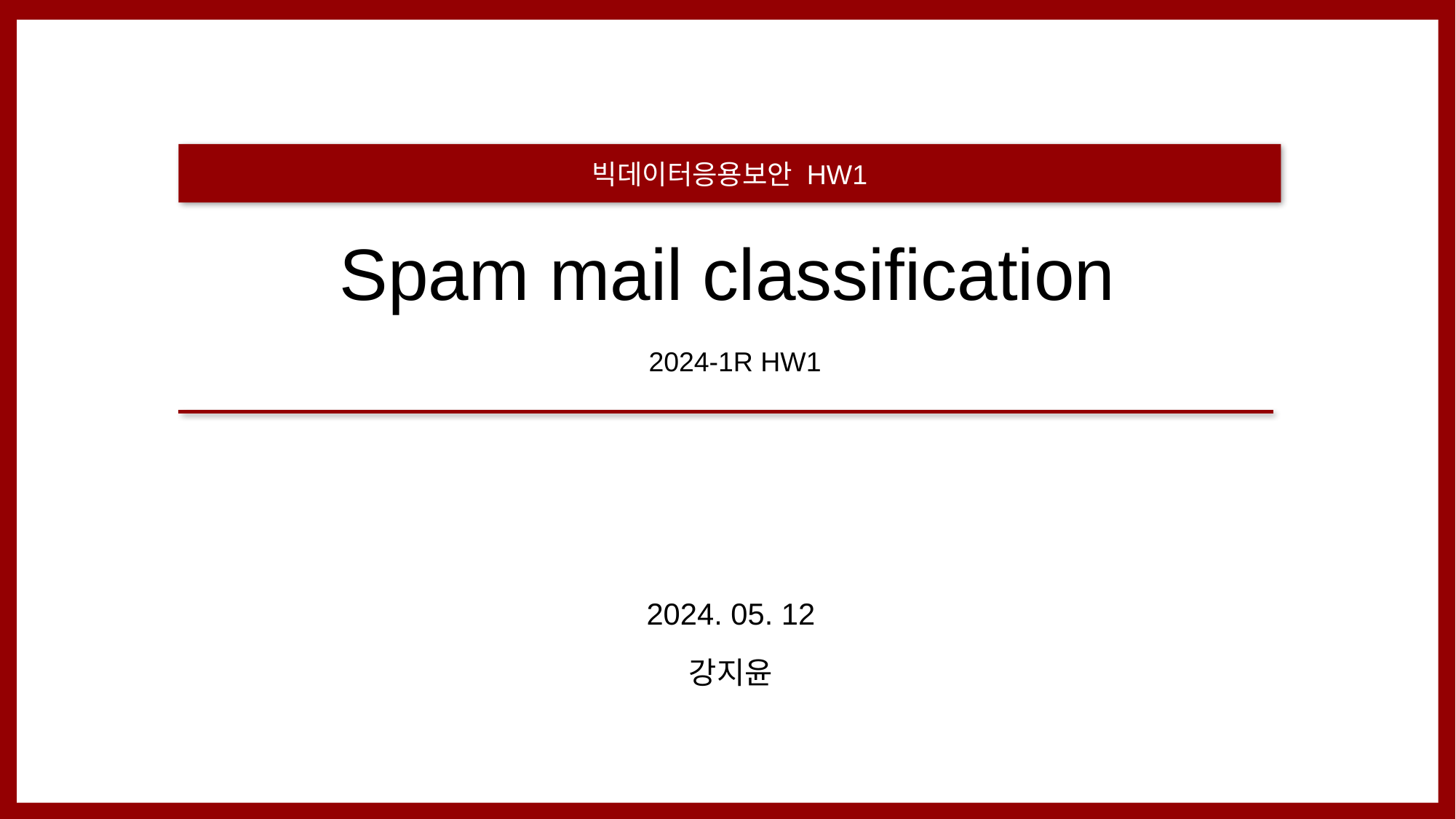

# Spam mail classification
2024. 05. 12
강지윤